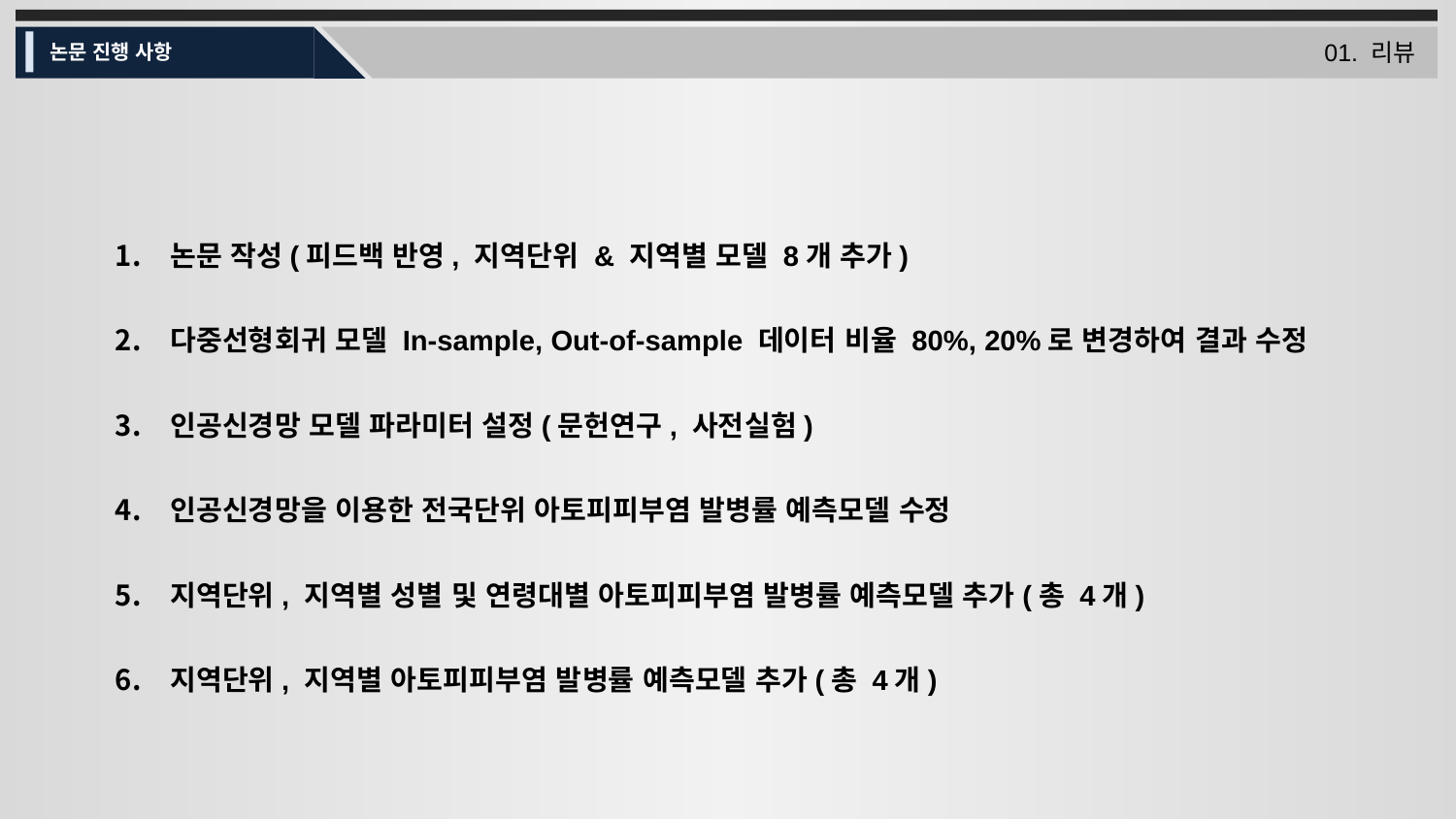

01. 리뷰

논문 진행 사항
논문 작성(피드백 반영, 지역단위 & 지역별 모델 8개 추가)
다중선형회귀 모델 In-sample, Out-of-sample 데이터 비율 80%, 20%로 변경하여 결과 수정
인공신경망 모델 파라미터 설정(문헌연구, 사전실험)
인공신경망을 이용한 전국단위 아토피피부염 발병률 예측모델 수정
지역단위, 지역별 성별 및 연령대별 아토피피부염 발병률 예측모델 추가(총 4개)
지역단위, 지역별 아토피피부염 발병률 예측모델 추가(총 4개)